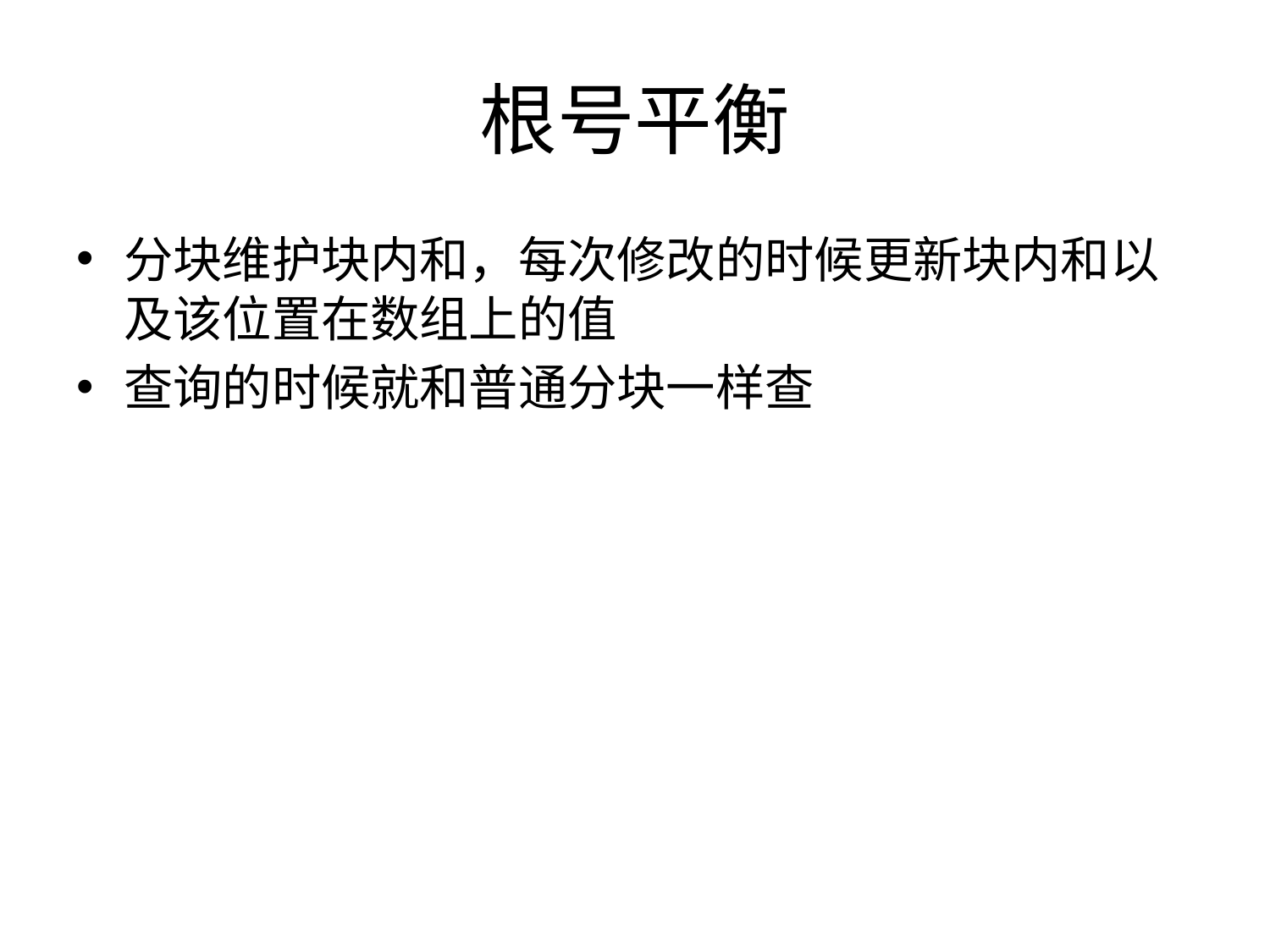

# 根号平衡
分块维护块内和，每次修改的时候更新块内和以及该位置在数组上的值
查询的时候就和普通分块一样查